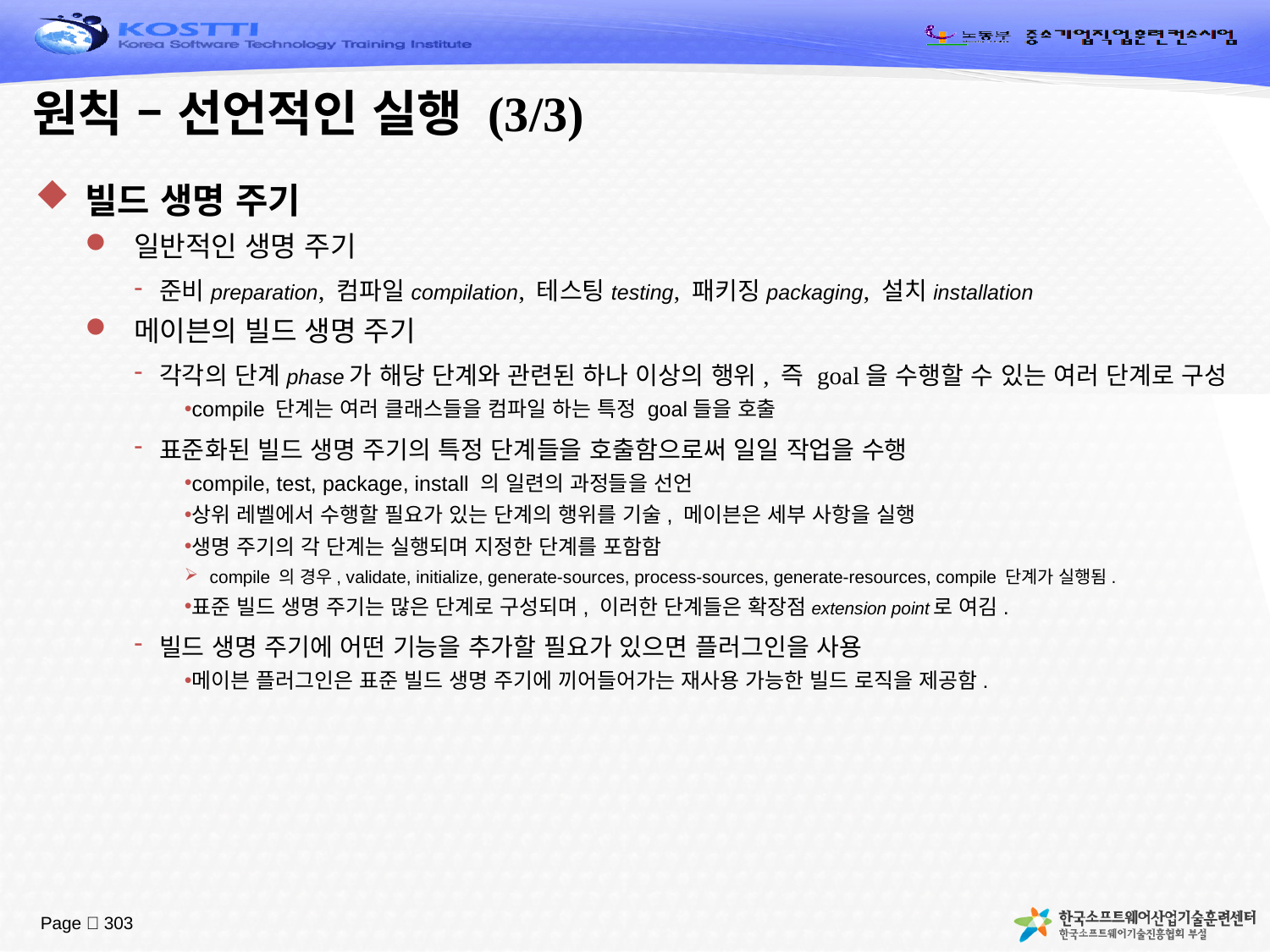

# 원칙 – 선언적인 실행 (3/3)
빌드 생명 주기
일반적인 생명 주기
준비preparation, 컴파일compilation, 테스팅testing, 패키징packaging, 설치installation
메이븐의 빌드 생명 주기
각각의 단계phase가 해당 단계와 관련된 하나 이상의 행위, 즉 goal을 수행할 수 있는 여러 단계로 구성
compile 단계는 여러 클래스들을 컴파일 하는 특정 goal들을 호출
표준화된 빌드 생명 주기의 특정 단계들을 호출함으로써 일일 작업을 수행
compile, test, package, install 의 일련의 과정들을 선언
상위 레벨에서 수행할 필요가 있는 단계의 행위를 기술, 메이븐은 세부 사항을 실행
생명 주기의 각 단계는 실행되며 지정한 단계를 포함함
compile 의 경우, validate, initialize, generate-sources, process-sources, generate-resources, compile 단계가 실행됨.
표준 빌드 생명 주기는 많은 단계로 구성되며, 이러한 단계들은 확장점extension point로 여김.
빌드 생명 주기에 어떤 기능을 추가할 필요가 있으면 플러그인을 사용
메이븐 플러그인은 표준 빌드 생명 주기에 끼어들어가는 재사용 가능한 빌드 로직을 제공함.